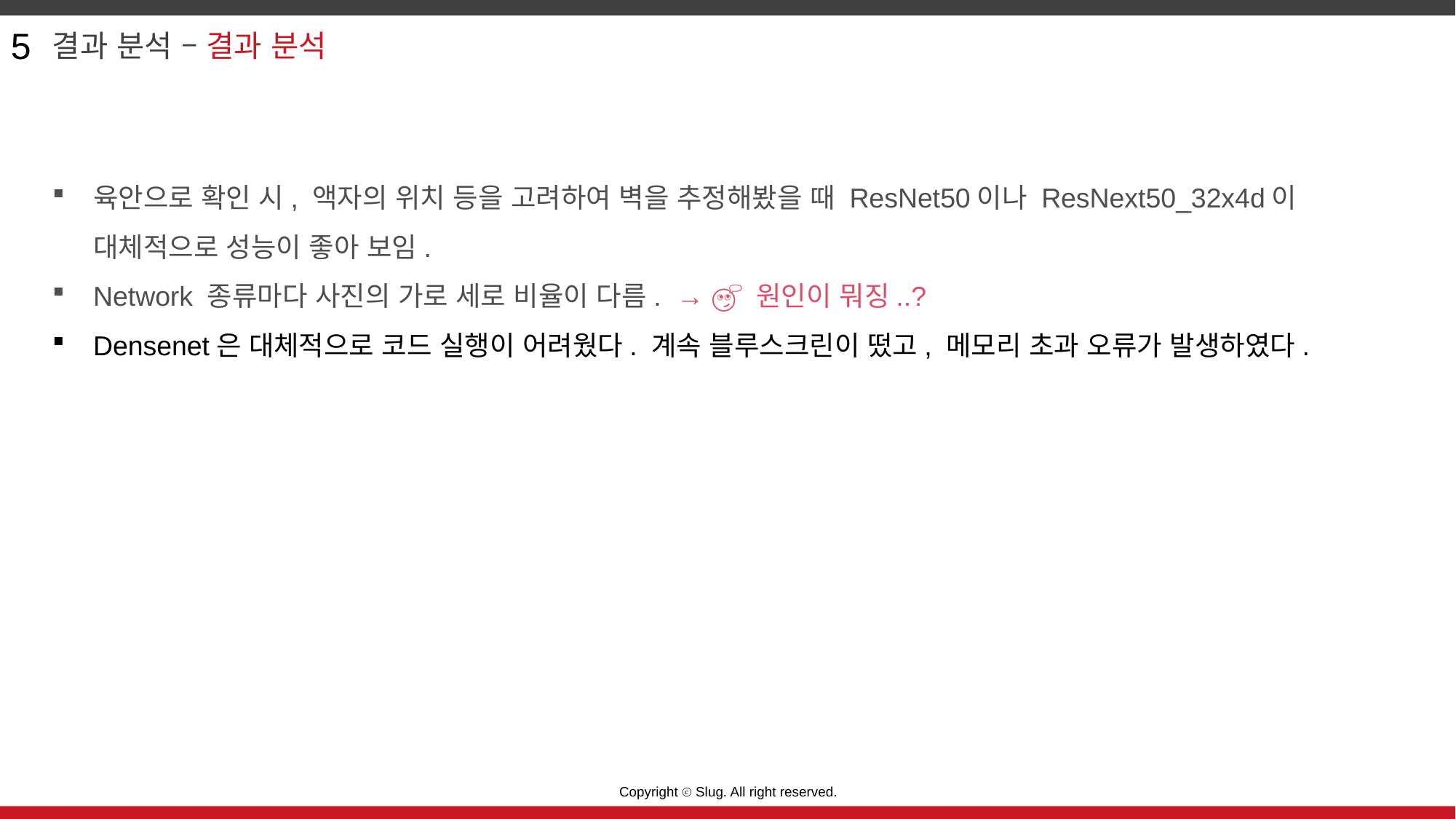

5
결과 분석 – 결과 분석
육안으로 확인 시, 액자의 위치 등을 고려하여 벽을 추정해봤을 때 ResNet50이나 ResNext50_32x4d이 대체적으로 성능이 좋아 보임.
Network 종류마다 사진의 가로 세로 비율이 다름.  → 🤔 원인이 뭐징..?
Densenet은 대체적으로 코드 실행이 어려웠다. 계속 블루스크린이 떴고, 메모리 초과 오류가 발생하였다.